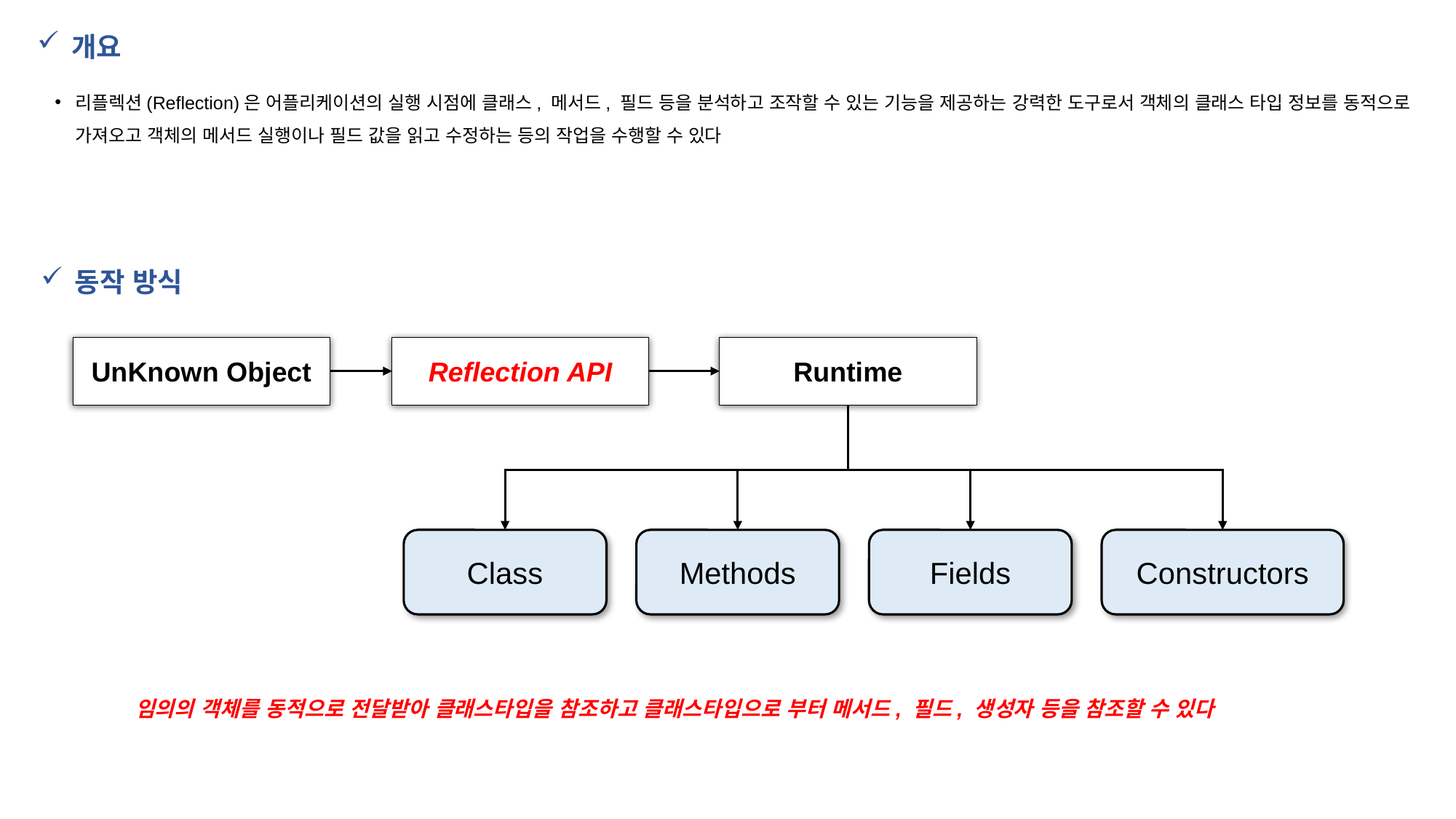

개요
리플렉션(Reflection)은 어플리케이션의 실행 시점에 클래스, 메서드, 필드 등을 분석하고 조작할 수 있는 기능을 제공하는 강력한 도구로서 객체의 클래스 타입 정보를 동적으로 가져오고 객체의 메서드 실행이나 필드 값을 읽고 수정하는 등의 작업을 수행할 수 있다
동작 방식
Runtime
Reflection API
UnKnown Object
Class
Methods
Fields
Constructors
임의의 객체를 동적으로 전달받아 클래스타입을 참조하고 클래스타입으로 부터 메서드, 필드, 생성자 등을 참조할 수 있다